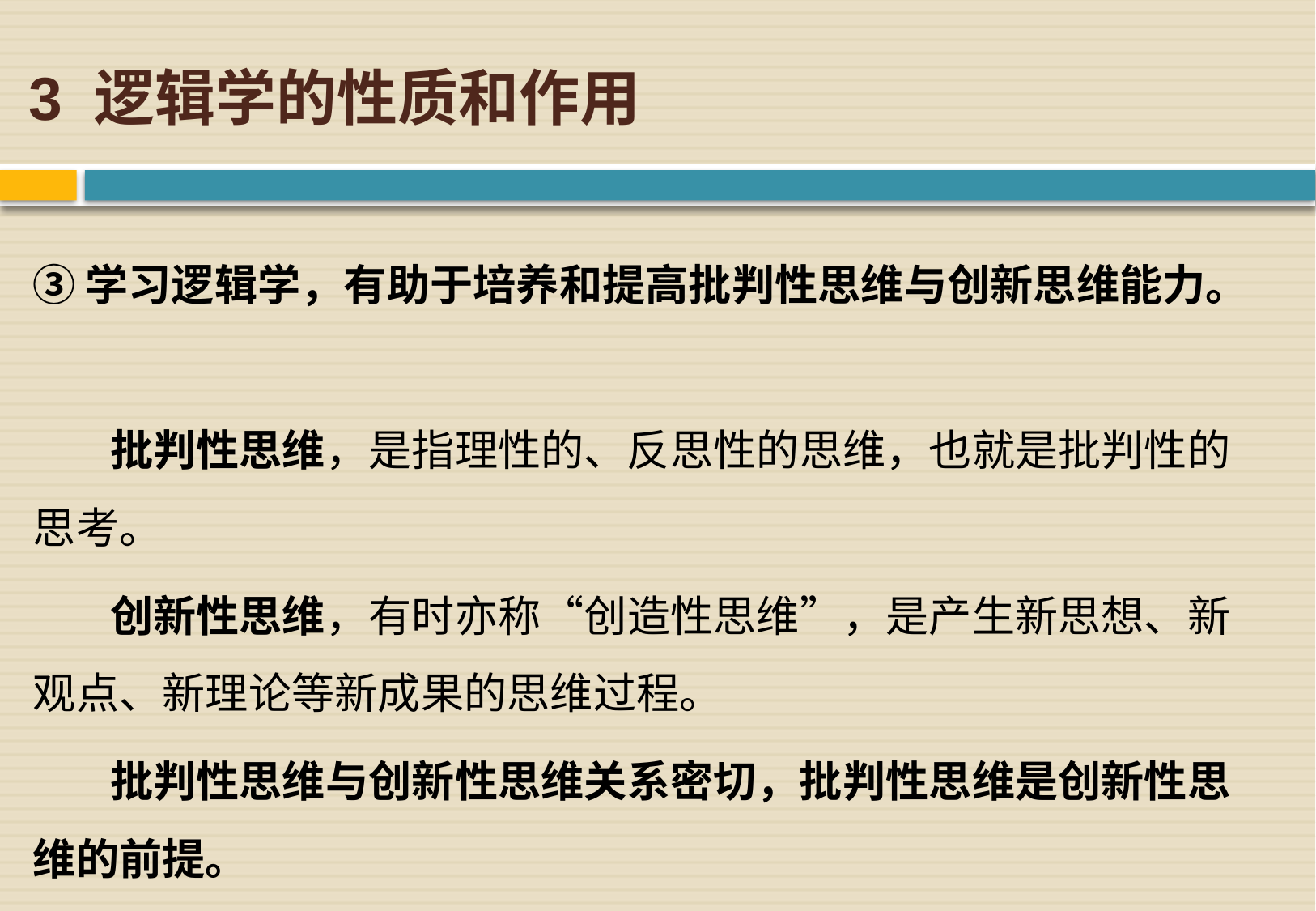

# 3 逻辑学的性质和作用
③学习逻辑学，有助于培养和提高批判性思维与创新思维能力。
       批判性思维，是指理性的、反思性的思维，也就是批判性的思考。
       创新性思维，有时亦称“创造性思维”，是产生新思想、新观点、新理论等新成果的思维过程。
       批判性思维与创新性思维关系密切，批判性思维是创新性思维的前提。